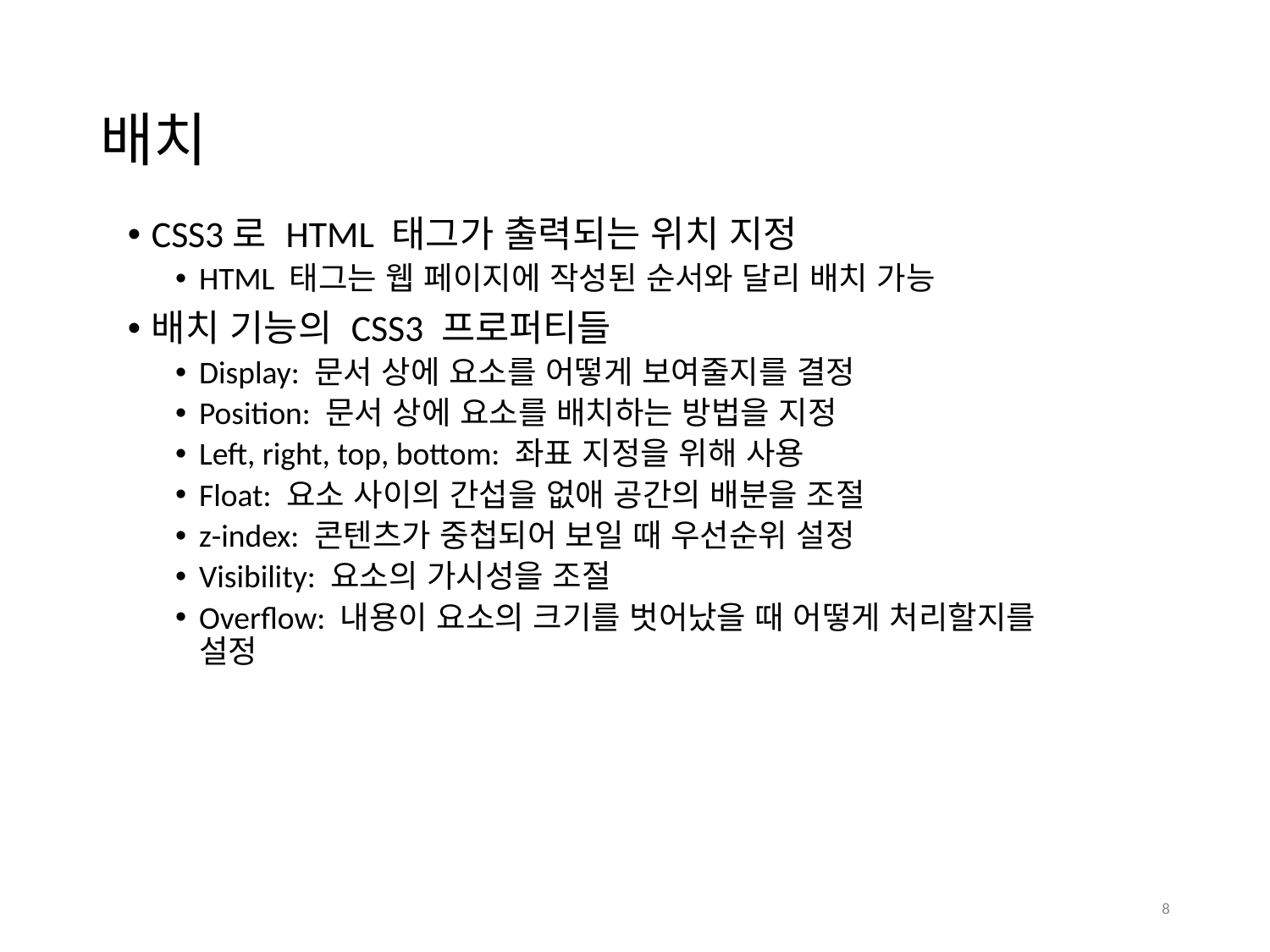

# 배치
CSS3로 HTML 태그가 출력되는 위치 지정
HTML 태그는 웹 페이지에 작성된 순서와 달리 배치 가능
배치 기능의 CSS3 프로퍼티들
Display: 문서 상에 요소를 어떻게 보여줄지를 결정
Position: 문서 상에 요소를 배치하는 방법을 지정
Left, right, top, bottom: 좌표 지정을 위해 사용
Float: 요소 사이의 간섭을 없애 공간의 배분을 조절
z-index: 콘텐츠가 중첩되어 보일 때 우선순위 설정
Visibility: 요소의 가시성을 조절
Overflow: 내용이 요소의 크기를 벗어났을 때 어떻게 처리할지를 설정

8